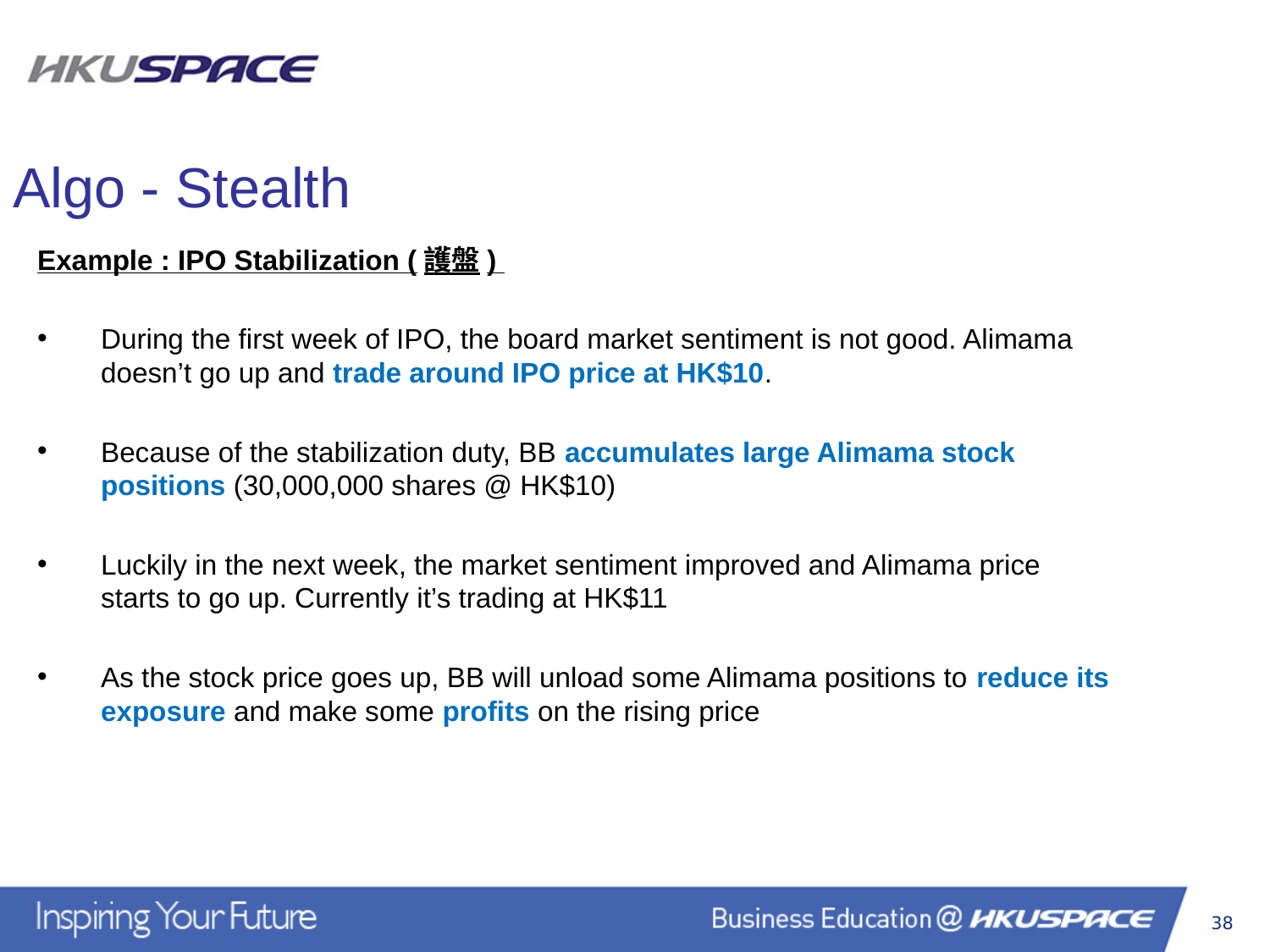

Algo - Stealth
Example : IPO Stabilization (護盤)

During the first week of IPO, the board market sentiment is not good. Alimama doesn’t go up and trade around IPO price at HK$10.

Because of the stabilization duty, BB accumulates large Alimama stock positions (30,000,000 shares @ HK$10)

Luckily in the next week, the market sentiment improved and Alimama price starts to go up. Currently it’s trading at HK$11

As the stock price goes up, BB will unload some Alimama positions to reduce its exposure and make some profits on the rising price
38